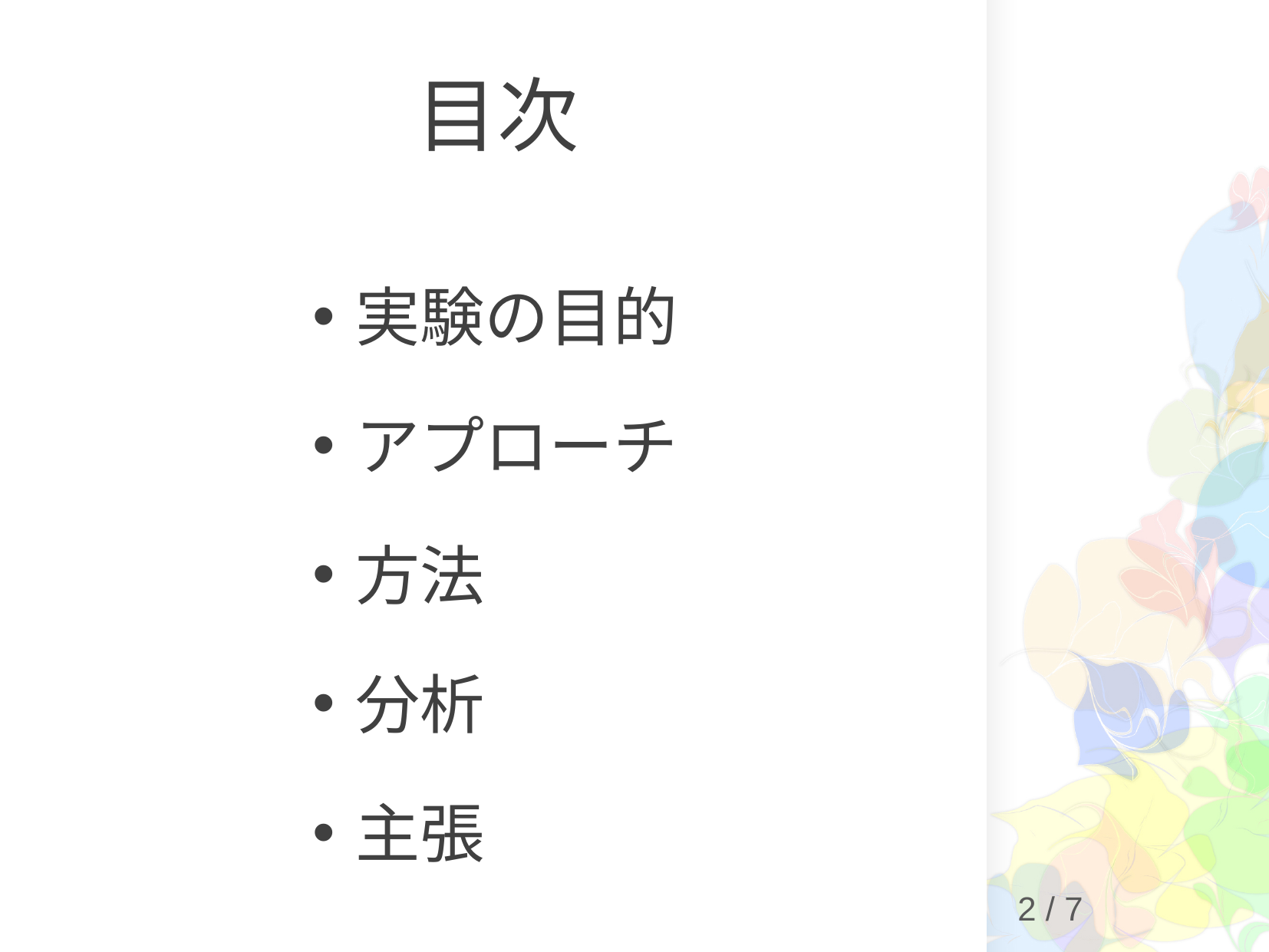

# 目次
実験の目的
アプローチ
方法
分析
主張